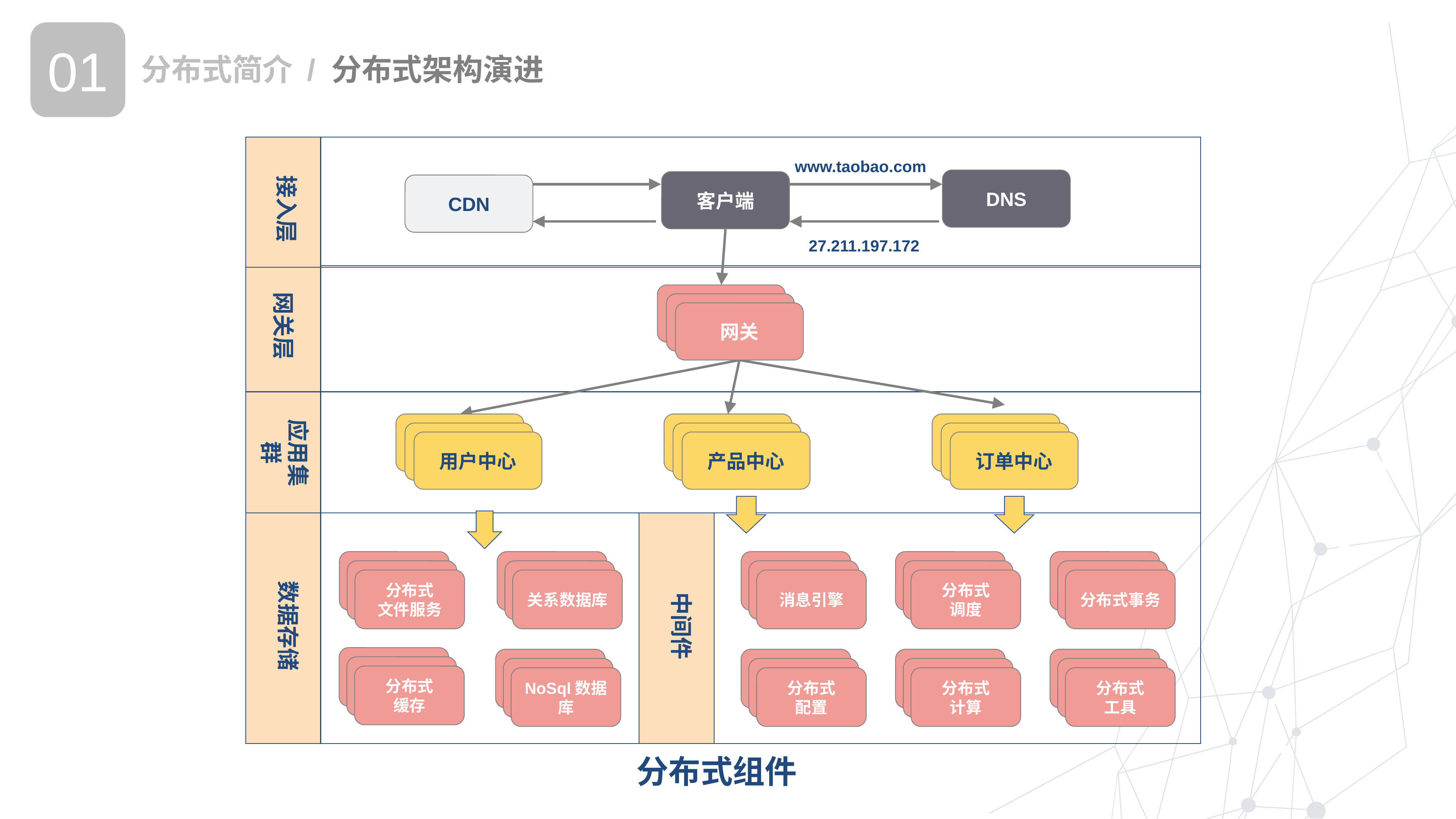

01
分布式简介 / 分布式架构演进

www.taobao.com
接入层
DNS
客户端
CDN
27.211.197.172

网关层

网关

应用集群

用户中心
产品中心
订单中心

数据存储
中间件

分布式
文件服务

关系数据库

消息引擎

分布式
调度

分布式事务

分布式
缓存

NoSql数据库

分布式
配置

分布式
计算

分布式
工具
分布式组件